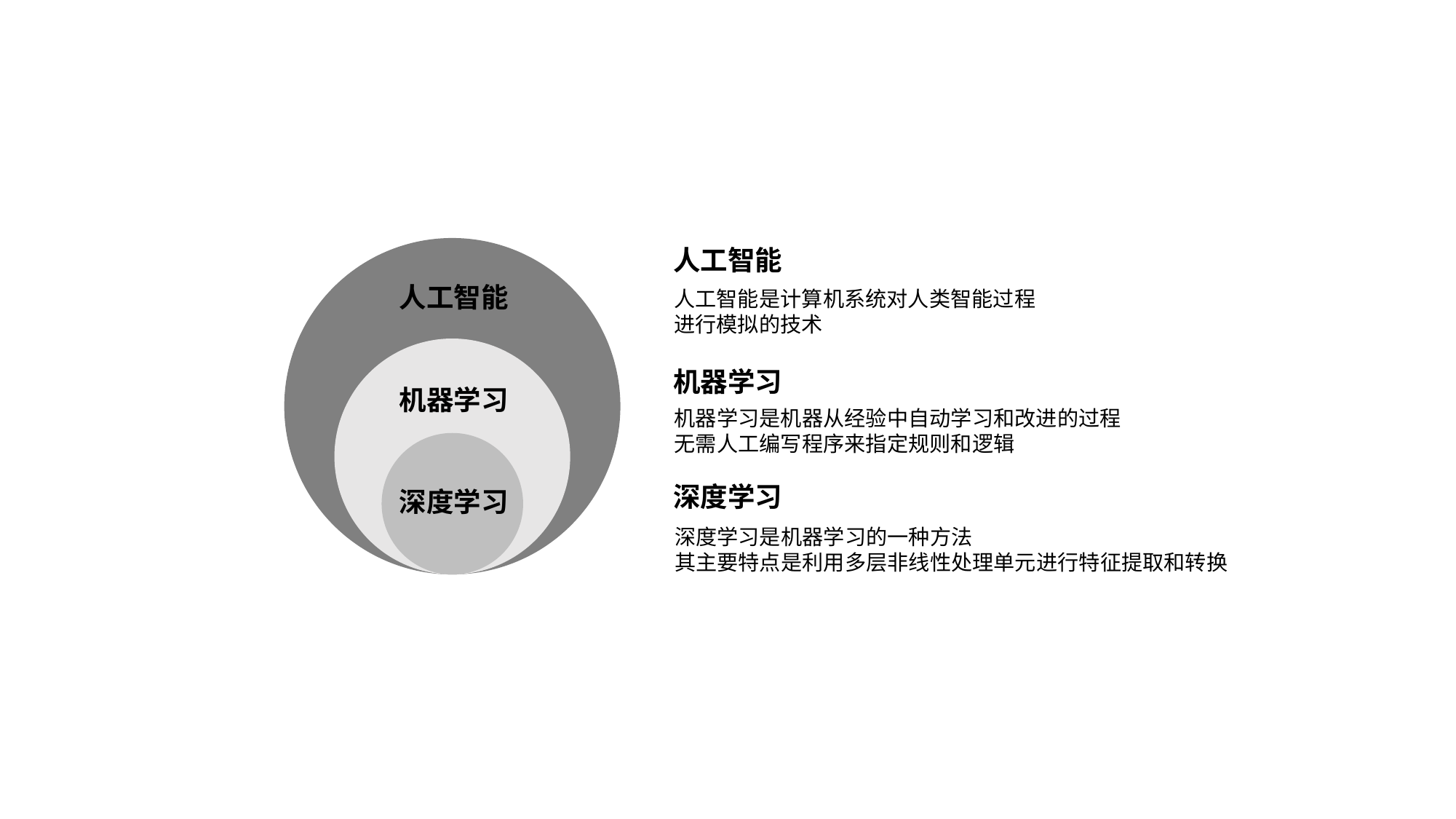

人工智能

机器学习

深度学习
人工智能
人工智能是计算机系统对人类智能过程
进行模拟的技术
机器学习
机器学习是机器从经验中自动学习和改进的过程
无需人工编写程序来指定规则和逻辑
深度学习
深度学习是机器学习的一种方法
其主要特点是利用多层非线性处理单元进行特征提取和转换